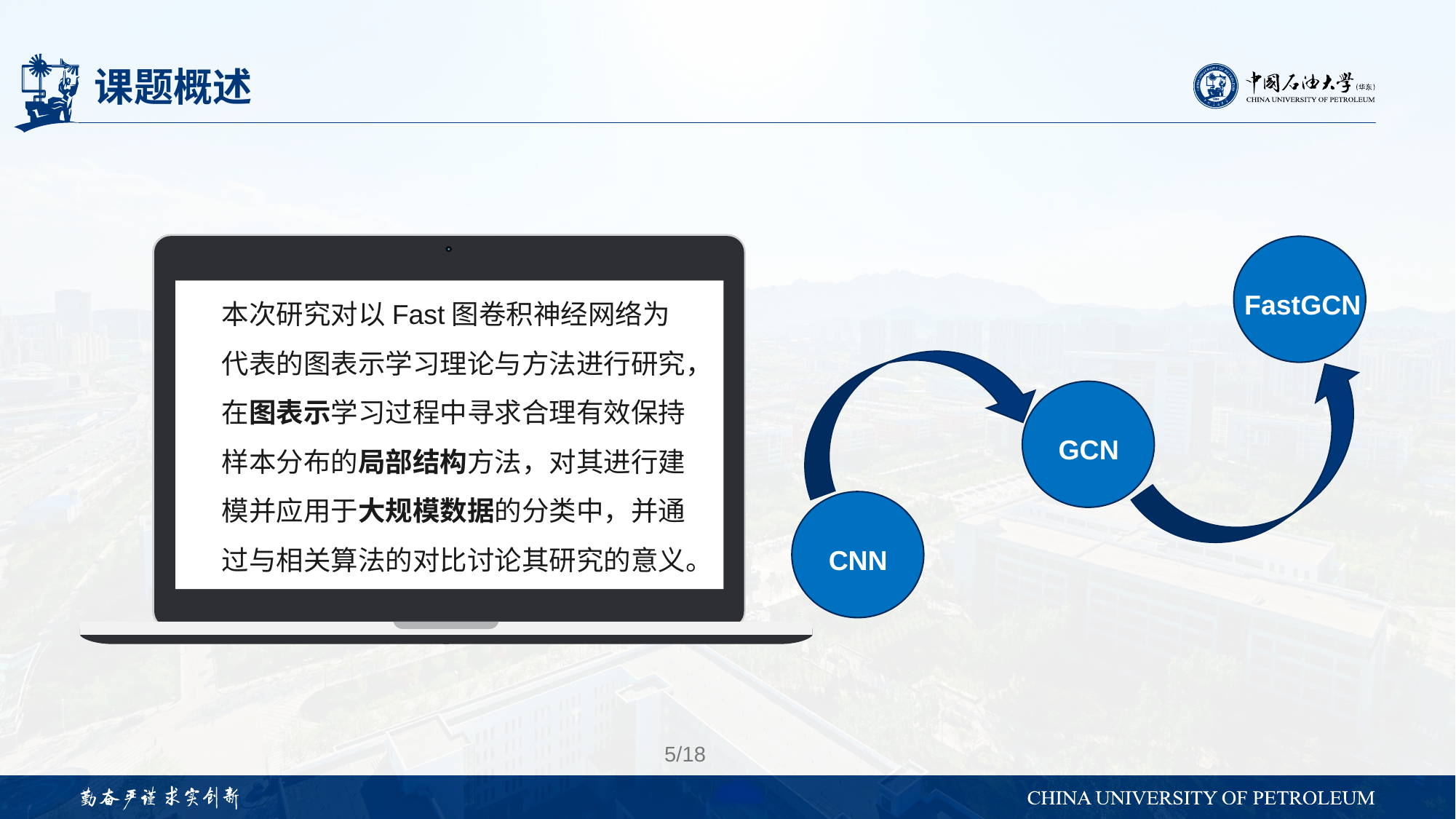

# 课题概述

FastGCN
本次研究对以Fast图卷积神经网络为代表的图表示学习理论与方法进行研究，在图表示学习过程中寻求合理有效保持样本分布的局部结构方法，对其进行建模并应用于大规模数据的分类中，并通过与相关算法的对比讨论其研究的意义。

GCN

CNN
5/18